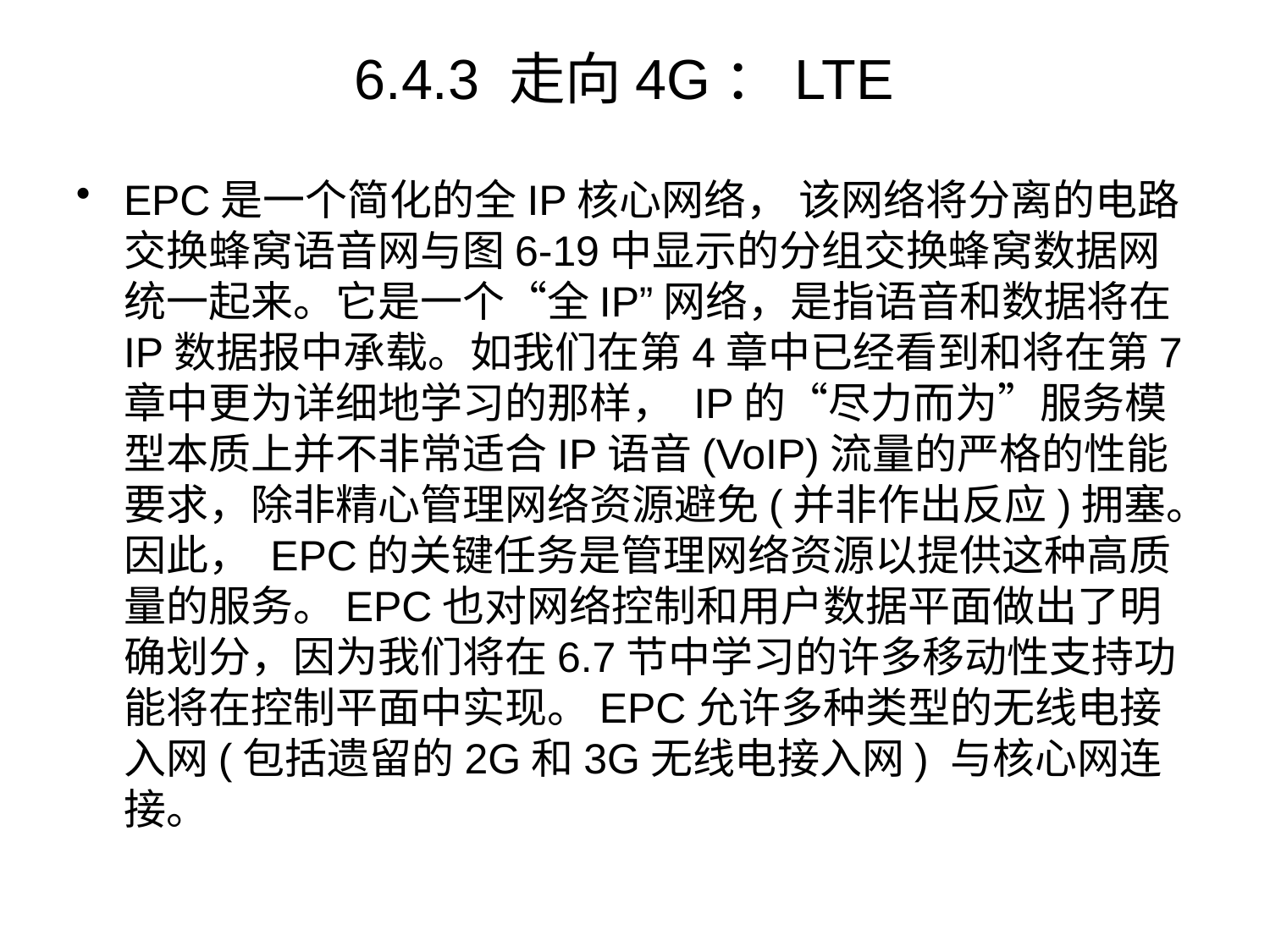

# 6.4.3 走向4G：LTE
EPC是一个简化的全IP核心网络， 该网络将分离的电路交换蜂窝语音网与图6-19中显示的分组交换蜂窝数据网统一起来。它是一个“全IP”网络，是指语音和数据将在IP数据报中承载。如我们在第4章中已经看到和将在第7章中更为详细地学习的那样， IP的“尽力而为”服务模型本质上并不非常适合IP语音(VoIP)流量的严格的性能要求，除非精心管理网络资源避免(并非作出反应)拥塞。因此， EPC的关键任务是管理网络资源以提供这种高质量的服务。EPC也对网络控制和用户数据平面做出了明确划分，因为我们将在6.7节中学习的许多移动性支持功能将在控制平面中实现。EPC允许多种类型的无线电接入网(包括遗留的2G和3G无线电接入网) 与核心网连接。